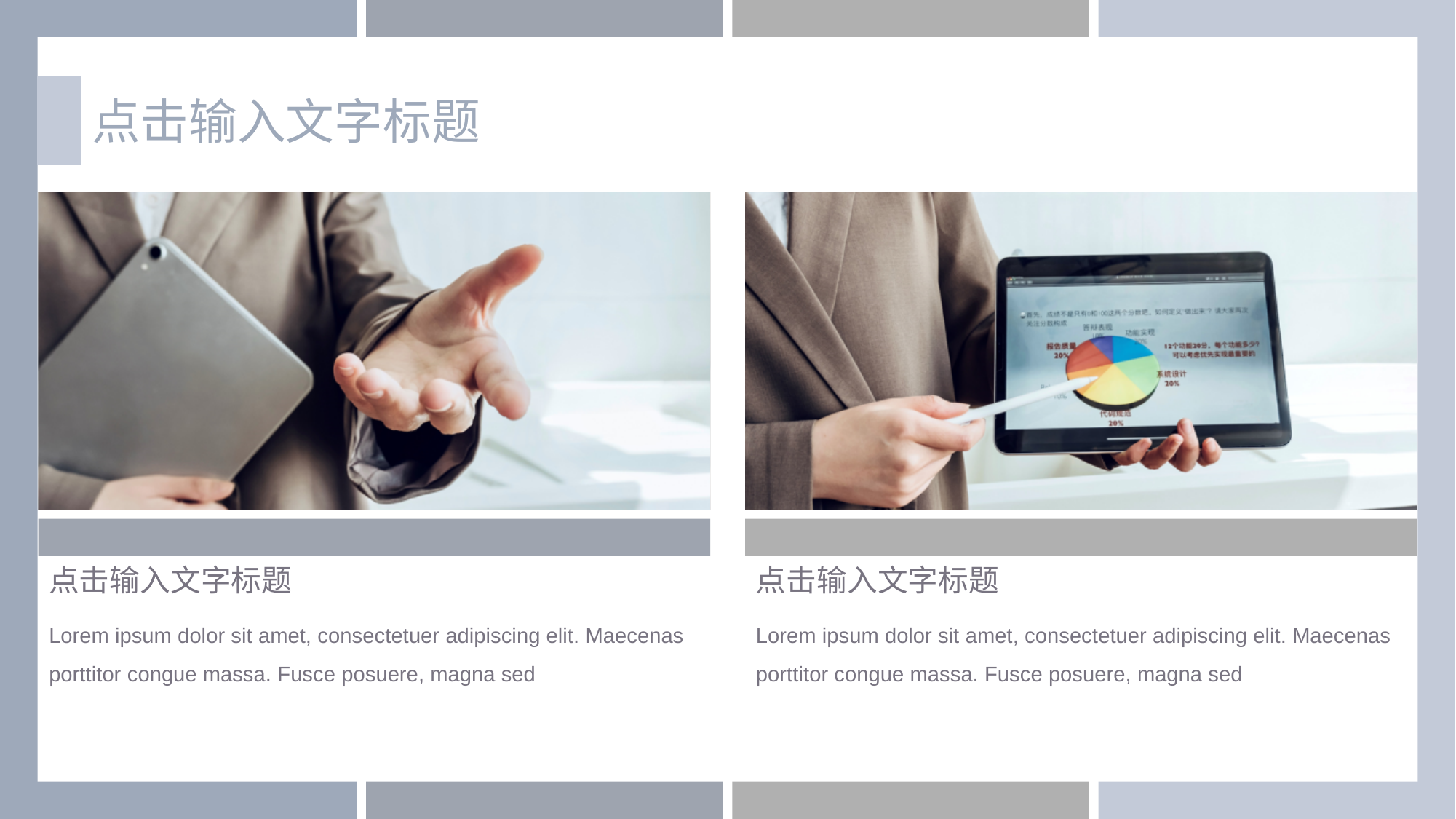

点击输入文字标题

点击输入文字标题
Lorem ipsum dolor sit amet, consectetuer adipiscing elit. Maecenas porttitor congue massa. Fusce posuere, magna sed
点击输入文字标题
Lorem ipsum dolor sit amet, consectetuer adipiscing elit. Maecenas porttitor congue massa. Fusce posuere, magna sed